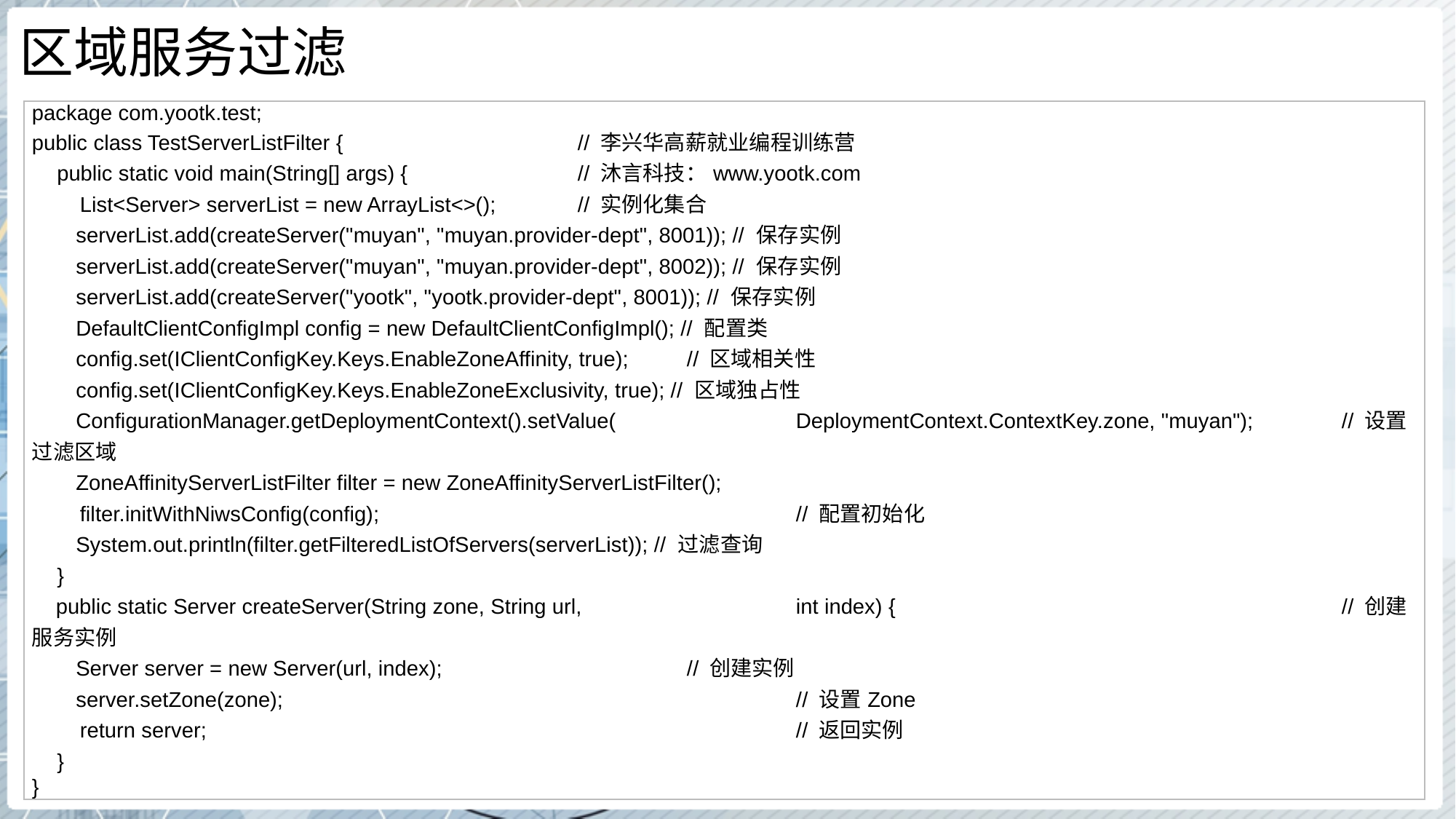

# 区域服务过滤
| package com.yootk.test; public class TestServerListFilter { // 李兴华高薪就业编程训练营 public static void main(String[] args) { // 沐言科技：www.yootk.com List<Server> serverList = new ArrayList<>(); // 实例化集合 serverList.add(createServer("muyan", "muyan.provider-dept", 8001)); // 保存实例 serverList.add(createServer("muyan", "muyan.provider-dept", 8002)); // 保存实例 serverList.add(createServer("yootk", "yootk.provider-dept", 8001)); // 保存实例 DefaultClientConfigImpl config = new DefaultClientConfigImpl(); // 配置类 config.set(IClientConfigKey.Keys.EnableZoneAffinity, true); // 区域相关性 config.set(IClientConfigKey.Keys.EnableZoneExclusivity, true); // 区域独占性 ConfigurationManager.getDeploymentContext().setValue( DeploymentContext.ContextKey.zone, "muyan"); // 设置过滤区域 ZoneAffinityServerListFilter filter = new ZoneAffinityServerListFilter(); filter.initWithNiwsConfig(config); // 配置初始化 System.out.println(filter.getFilteredListOfServers(serverList)); // 过滤查询 } public static Server createServer(String zone, String url, int index) { // 创建服务实例 Server server = new Server(url, index); // 创建实例 server.setZone(zone); // 设置Zone return server; // 返回实例 } } |
| --- |